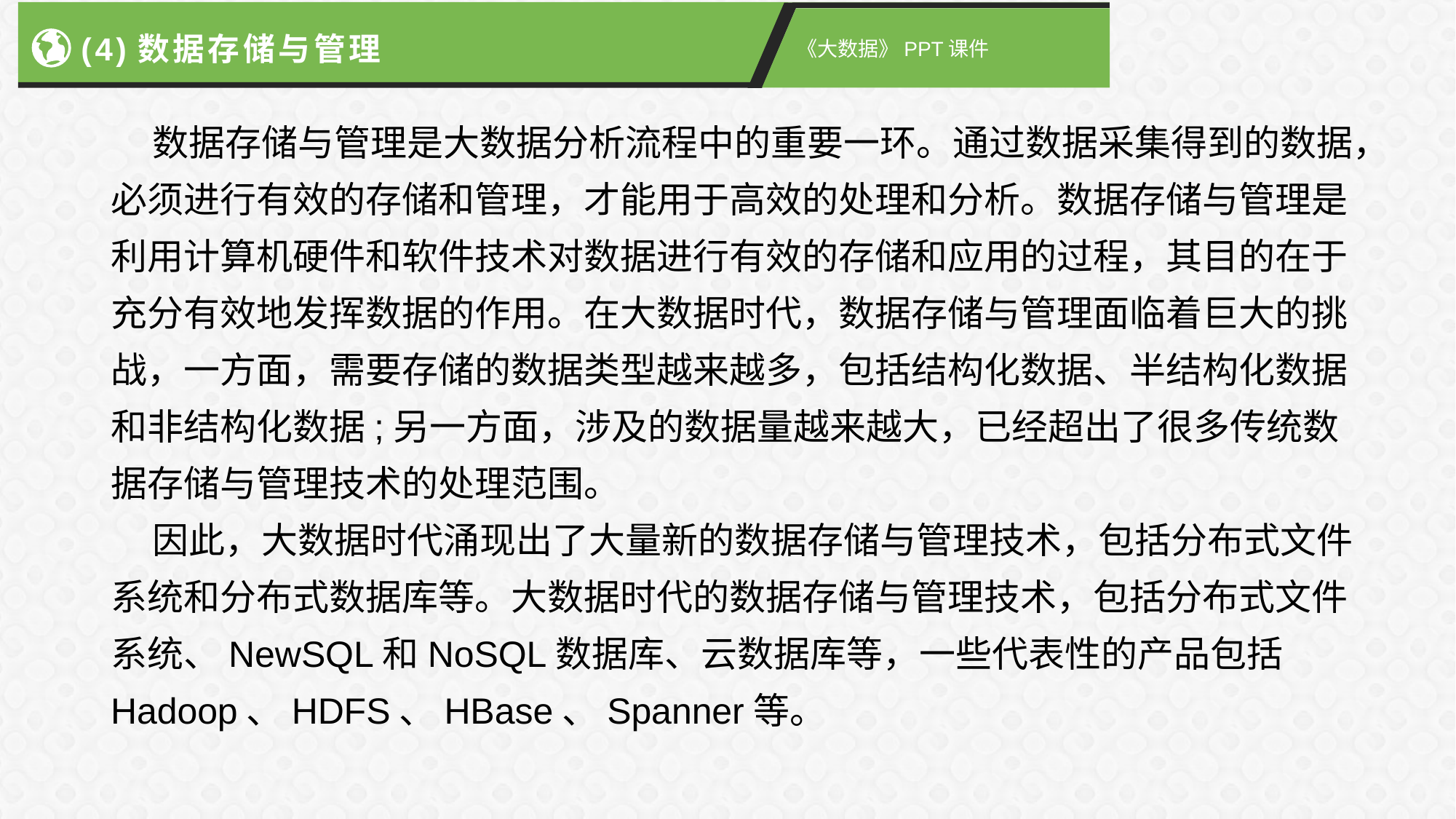

(4)数据存储与管理

《大数据》PPT课件
    数据存储与管理是大数据分析流程中的重要一环。通过数据采集得到的数据，必须进行有效的存储和管理，才能用于高效的处理和分析。数据存储与管理是利用计算机硬件和软件技术对数据进行有效的存储和应用的过程，其目的在于充分有效地发挥数据的作用。在大数据时代，数据存储与管理面临着巨大的挑战，一方面，需要存储的数据类型越来越多，包括结构化数据、半结构化数据和非结构化数据;另一方面，涉及的数据量越来越大，已经超出了很多传统数据存储与管理技术的处理范围。
    因此，大数据时代涌现出了大量新的数据存储与管理技术，包括分布式文件系统和分布式数据库等。大数据时代的数据存储与管理技术，包括分布式文件系统、NewSQL和NoSQL数据库、云数据库等，一些代表性的产品包括Hadoop、HDFS、HBase、Spanner等。